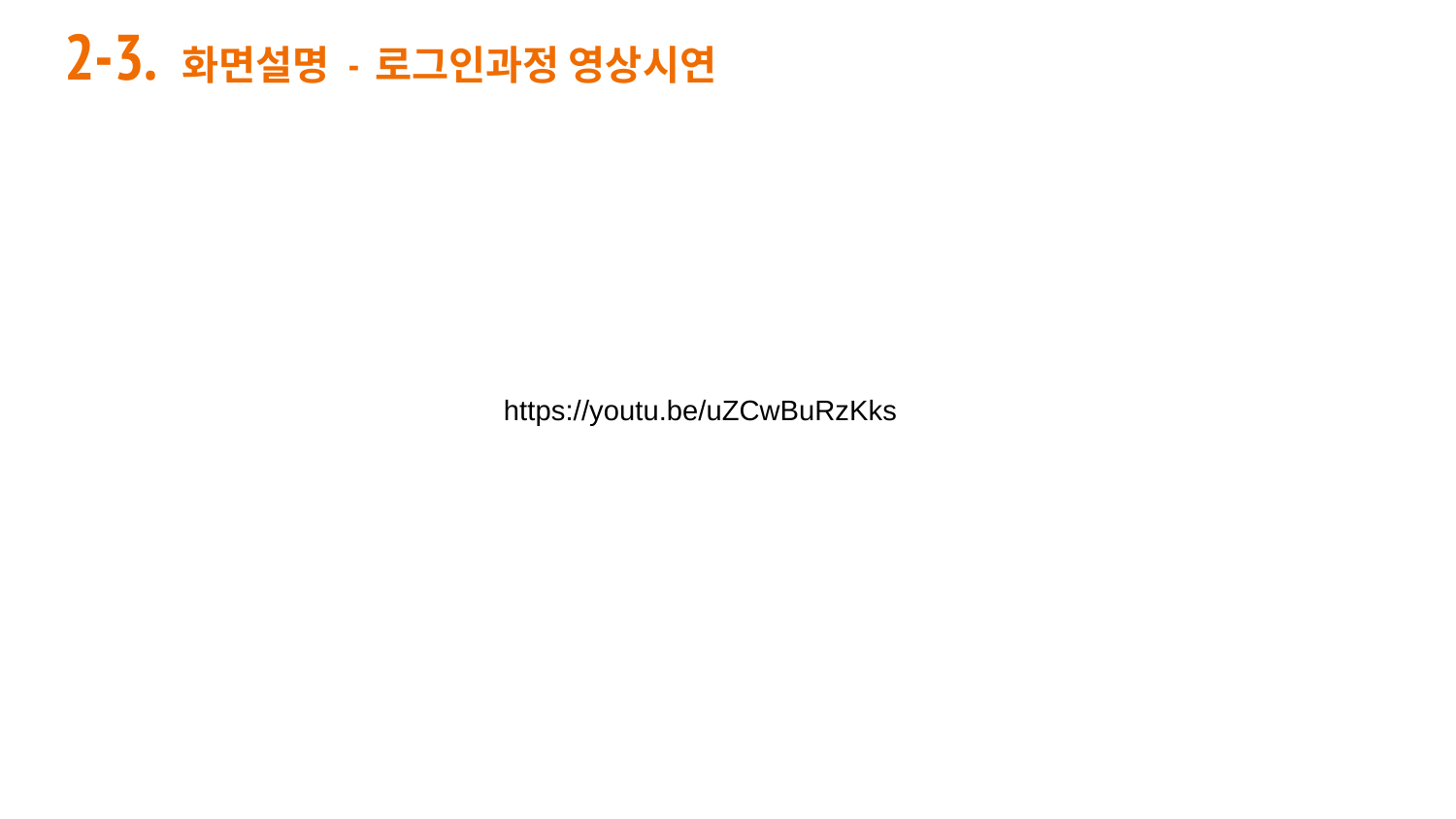

# 2-3. 화면설명 - 로그인과정 영상시연
https://youtu.be/uZCwBuRzKks